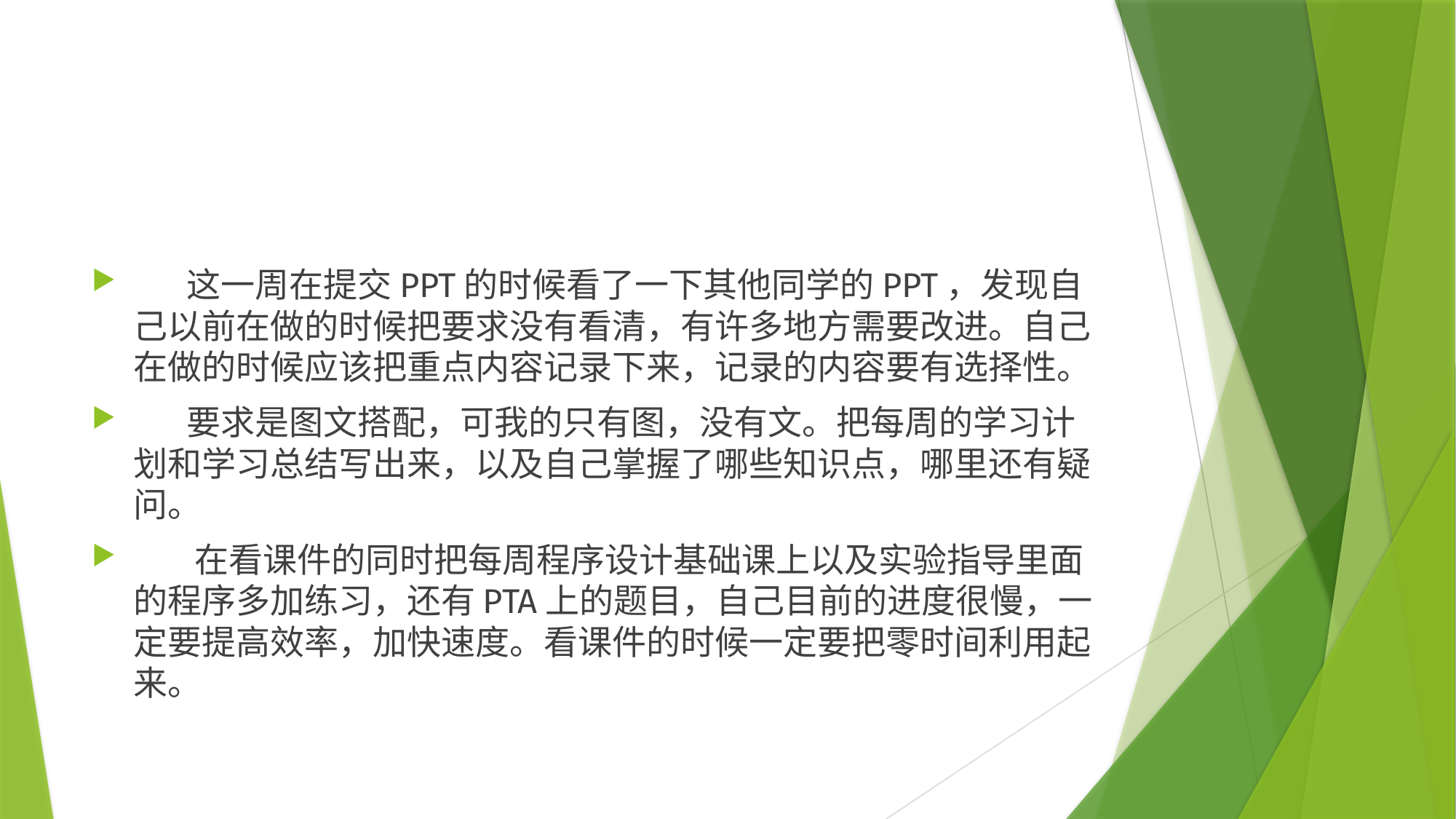

#
      这一周在提交PPT的时候看了一下其他同学的PPT，发现自己以前在做的时候把要求没有看清，有许多地方需要改进。自己在做的时候应该把重点内容记录下来，记录的内容要有选择性。
      要求是图文搭配，可我的只有图，没有文。把每周的学习计划和学习总结写出来，以及自己掌握了哪些知识点，哪里还有疑问。
       在看课件的同时把每周程序设计基础课上以及实验指导里面的程序多加练习，还有PTA上的题目，自己目前的进度很慢，一定要提高效率，加快速度。看课件的时候一定要把零时间利用起来。